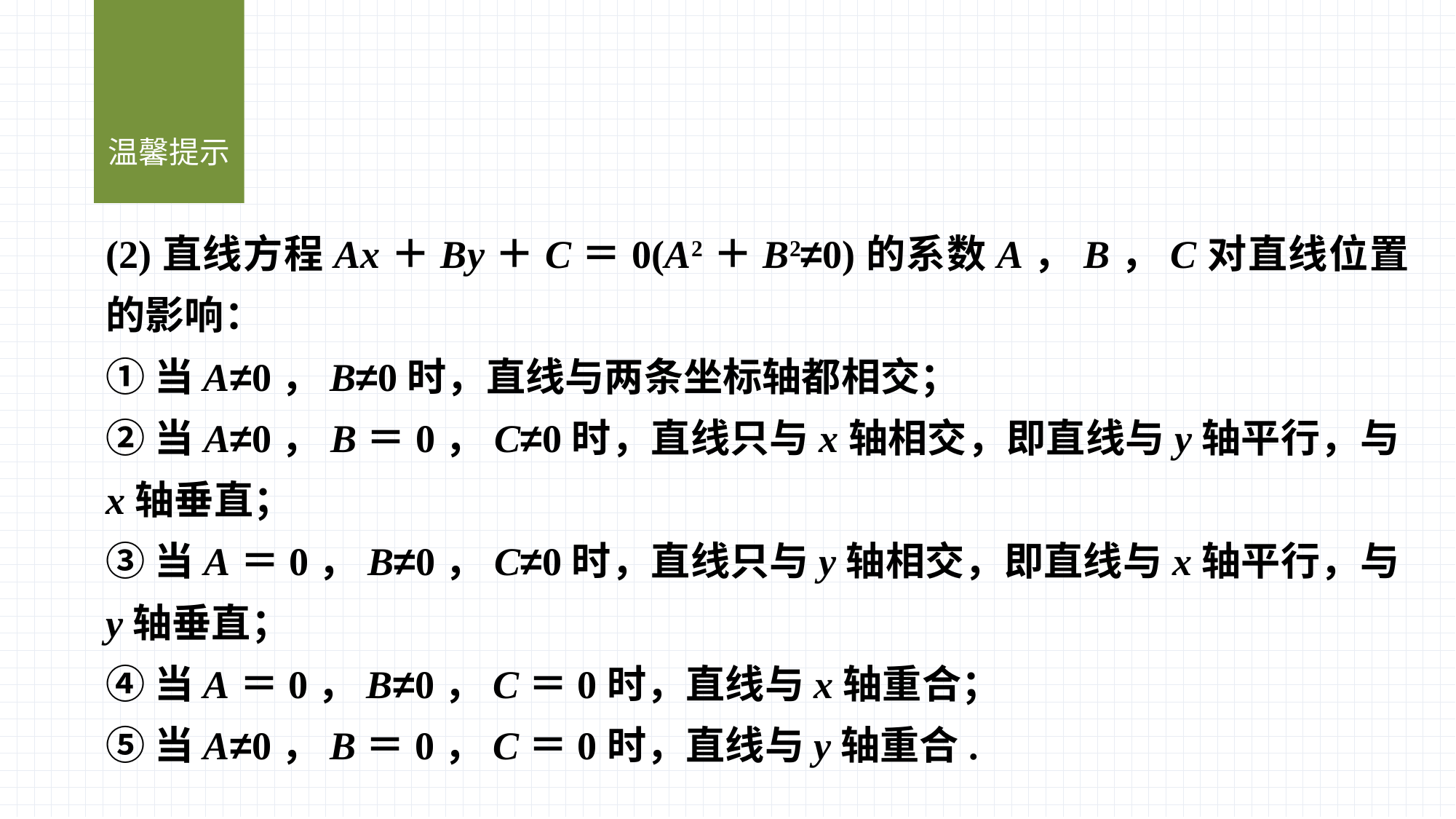

温馨提示
(2)直线方程Ax＋By＋C＝0(A2＋B2≠0)的系数A，B，C对直线位置的影响：
①当A≠0，B≠0时，直线与两条坐标轴都相交；
②当A≠0，B＝0，C≠0时，直线只与x轴相交，即直线与y轴平行，与x轴垂直；
③当A＝0，B≠0，C≠0时，直线只与y轴相交，即直线与x轴平行，与y轴垂直；
④当A＝0，B≠0，C＝0时，直线与x轴重合；
⑤当A≠0，B＝0，C＝0时，直线与y轴重合.